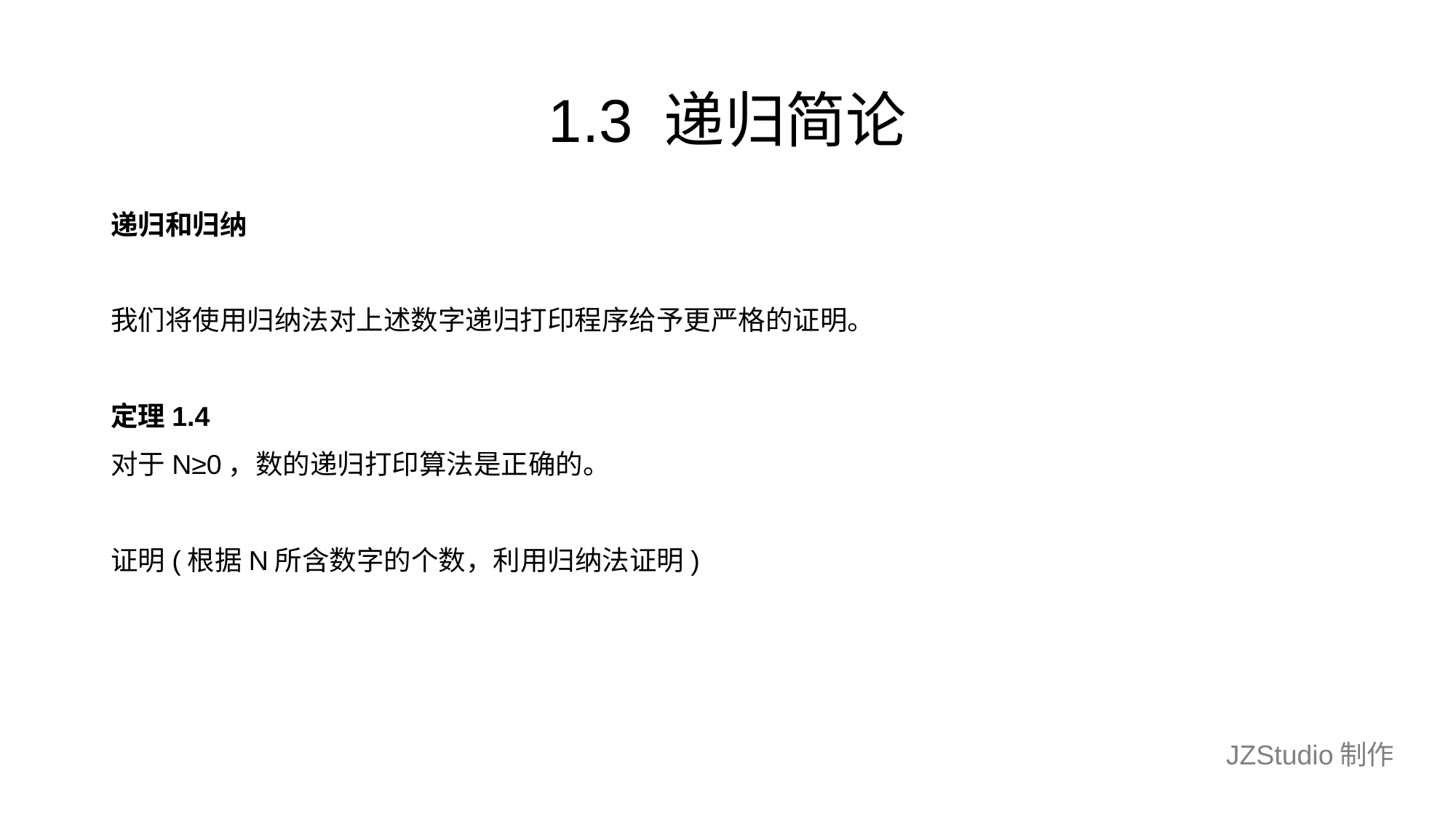

# 1.3 递归简论
递归和归纳

我们将使用归纳法对上述数字递归打印程序给予更严格的证明。

定理1.4
对于N≥0，数的递归打印算法是正确的。

证明(根据N所含数字的个数，利用归纳法证明)